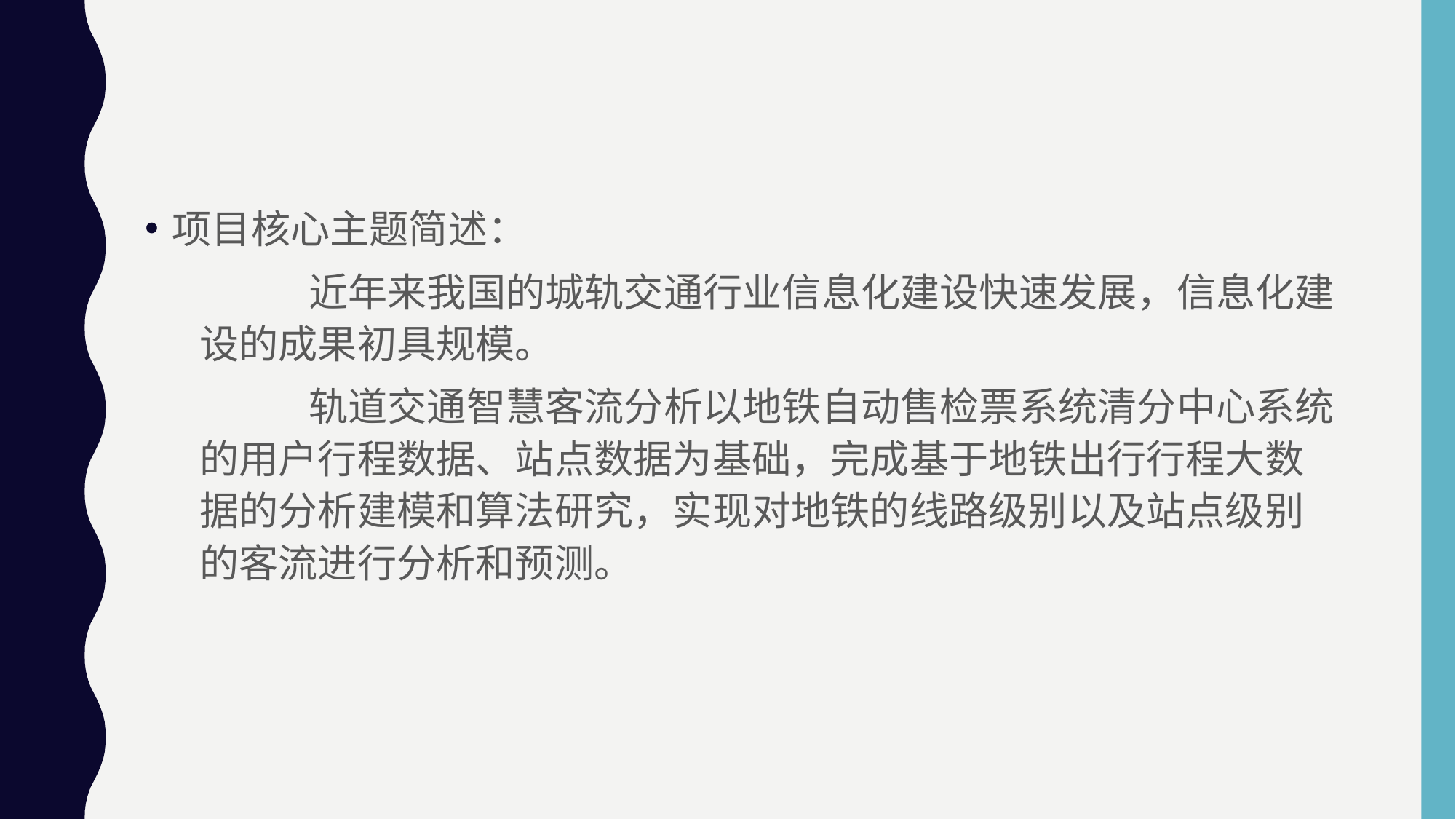

项目核心主题简述：
	近年来我国的城轨交通行业信息化建设快速发展，信息化建设的成果初具规模。
	轨道交通智慧客流分析以地铁自动售检票系统清分中心系统的用户行程数据、站点数据为基础，完成基于地铁出行行程大数据的分析建模和算法研究，实现对地铁的线路级别以及站点级别的客流进行分析和预测。